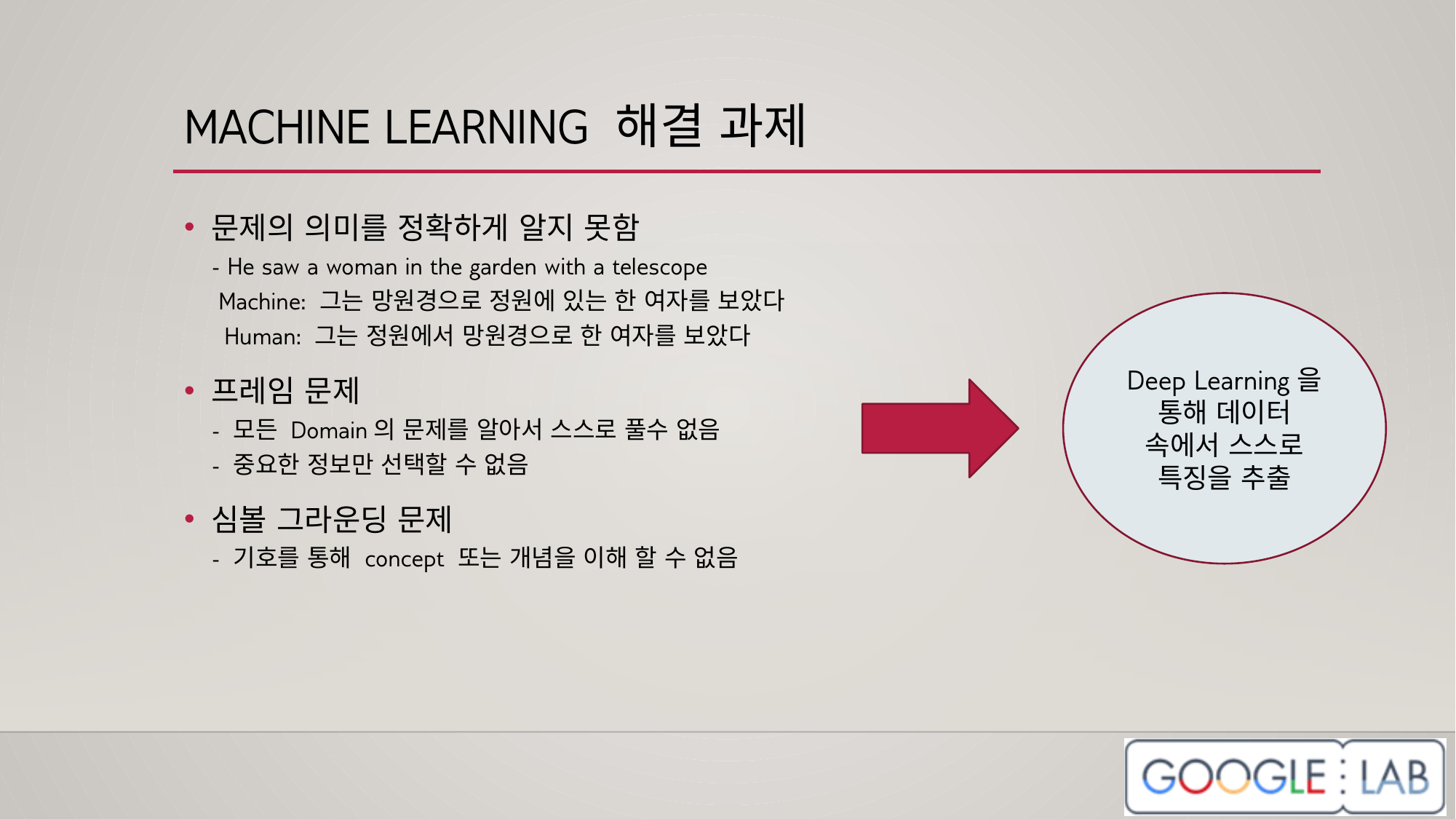

# MACHINE LEARNING 해결 과제
문제의 의미를 정확하게 알지 못함
- He saw a woman in the garden with a telescope
 Machine: 그는 망원경으로 정원에 있는 한 여자를 보았다
 Human: 그는 정원에서 망원경으로 한 여자를 보았다
프레임 문제
- 모든 Domain의 문제를 알아서 스스로 풀수 없음
- 중요한 정보만 선택할 수 없음
심볼 그라운딩 문제
- 기호를 통해 concept 또는 개념을 이해 할 수 없음
Deep Learning을 통해 데이터 속에서 스스로 특징을 추출